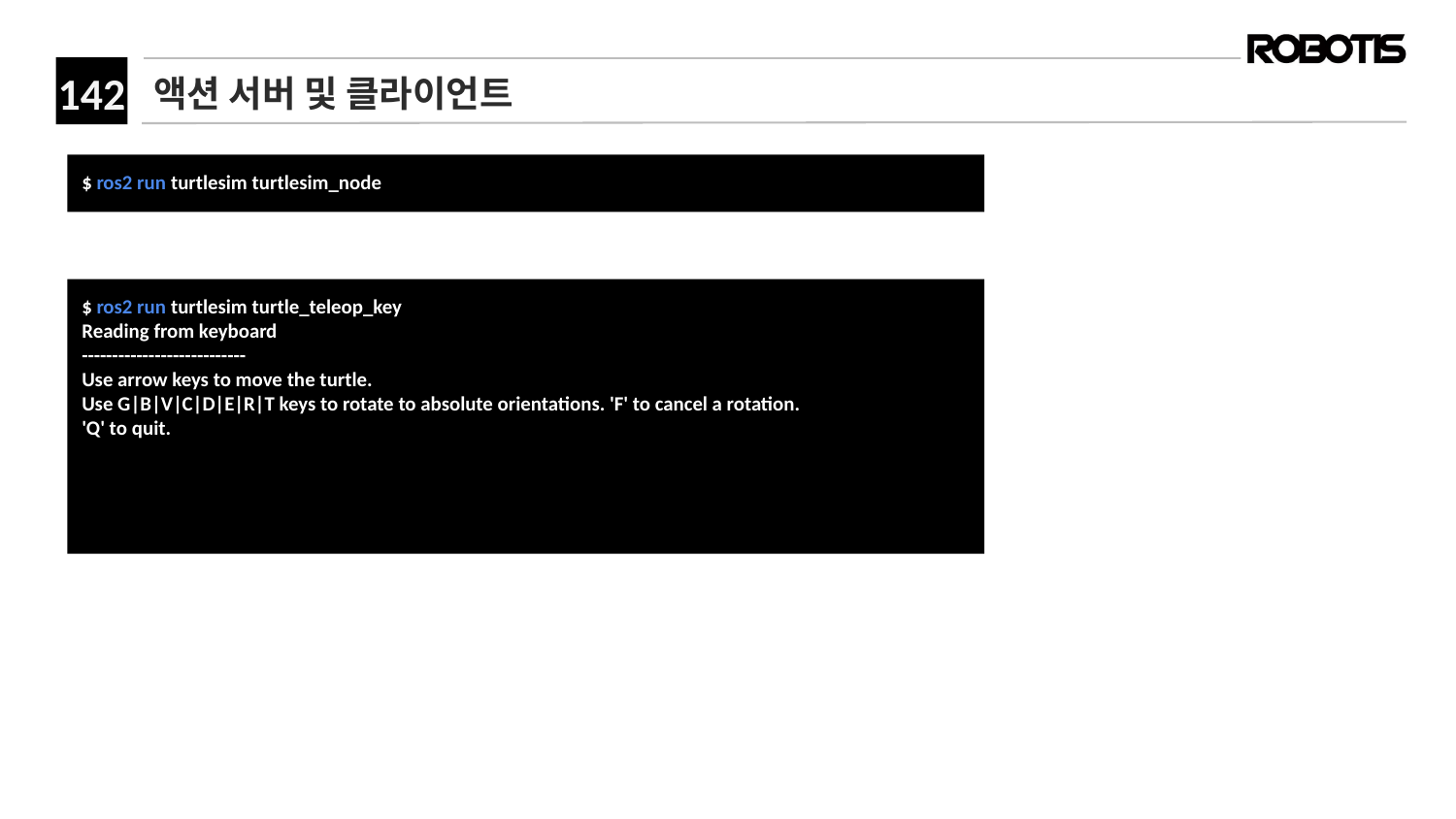

# 액션 서버 및 클라이언트
﻿$ ros2 run turtlesim turtlesim_node
﻿$ ros2 run turtlesim turtle_teleop_key
Reading from keyboard
---------------------------
Use arrow keys to move the turtle.
Use G|B|V|C|D|E|R|T keys to rotate to absolute orientations. 'F' to cancel a rotation.
'Q' to quit.